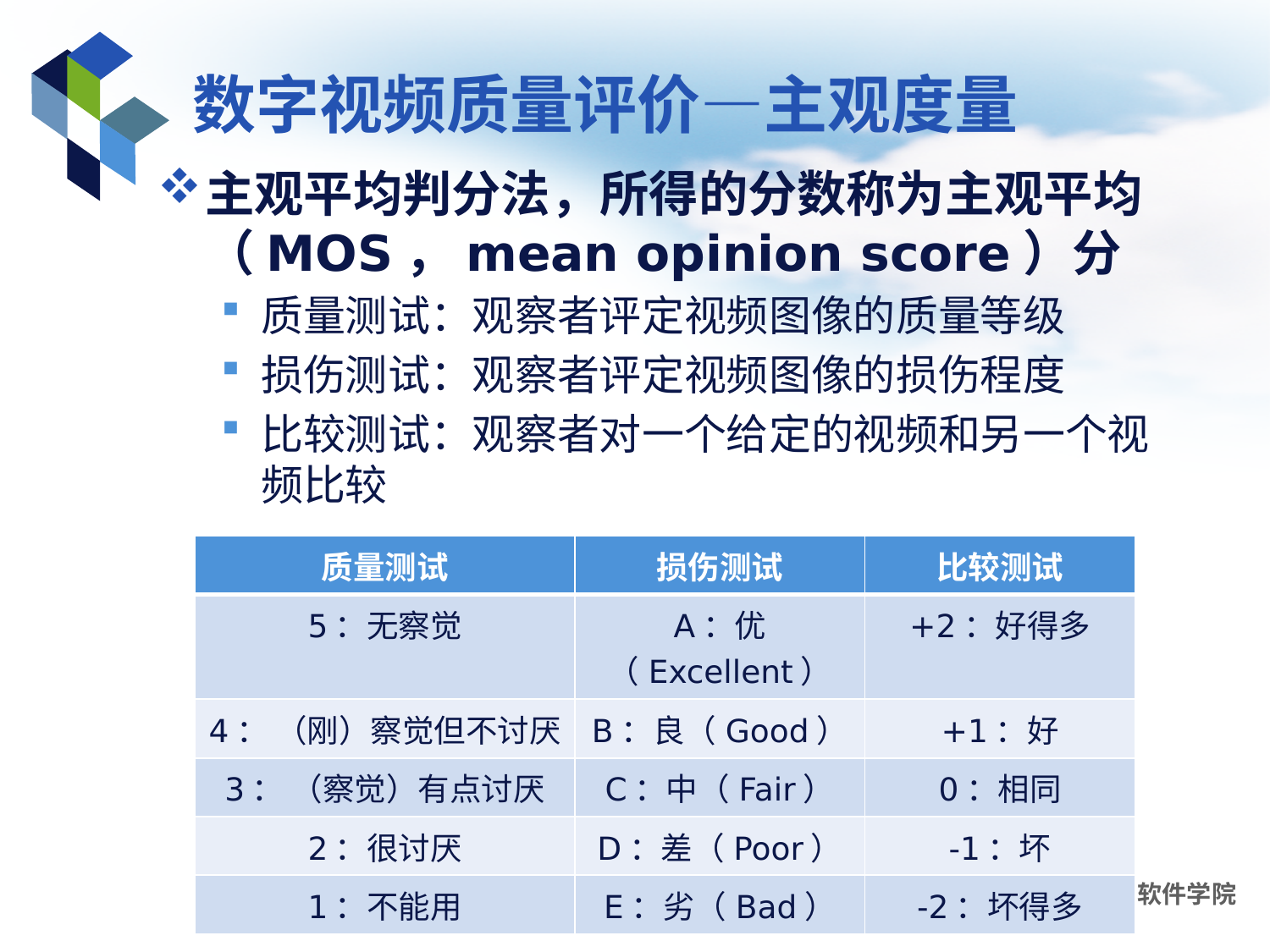

# 数字视频质量评价—主观度量
主观平均判分法，所得的分数称为主观平均（MOS，mean opinion score）分
质量测试：观察者评定视频图像的质量等级
损伤测试：观察者评定视频图像的损伤程度
比较测试：观察者对一个给定的视频和另一个视频比较
| 质量测试 | 损伤测试 | 比较测试 |
| --- | --- | --- |
| 5：无察觉 | A：优（Excellent） | +2：好得多 |
| 4： （刚）察觉但不讨厌 | B：良（Good） | +1：好 |
| 3： （察觉）有点讨厌 | C：中（Fair） | 0：相同 |
| 2：很讨厌 | D：差（Poor） | -1：坏 |
| 1：不能用 | E：劣（Bad） | -2：坏得多 |
多媒体技术基础